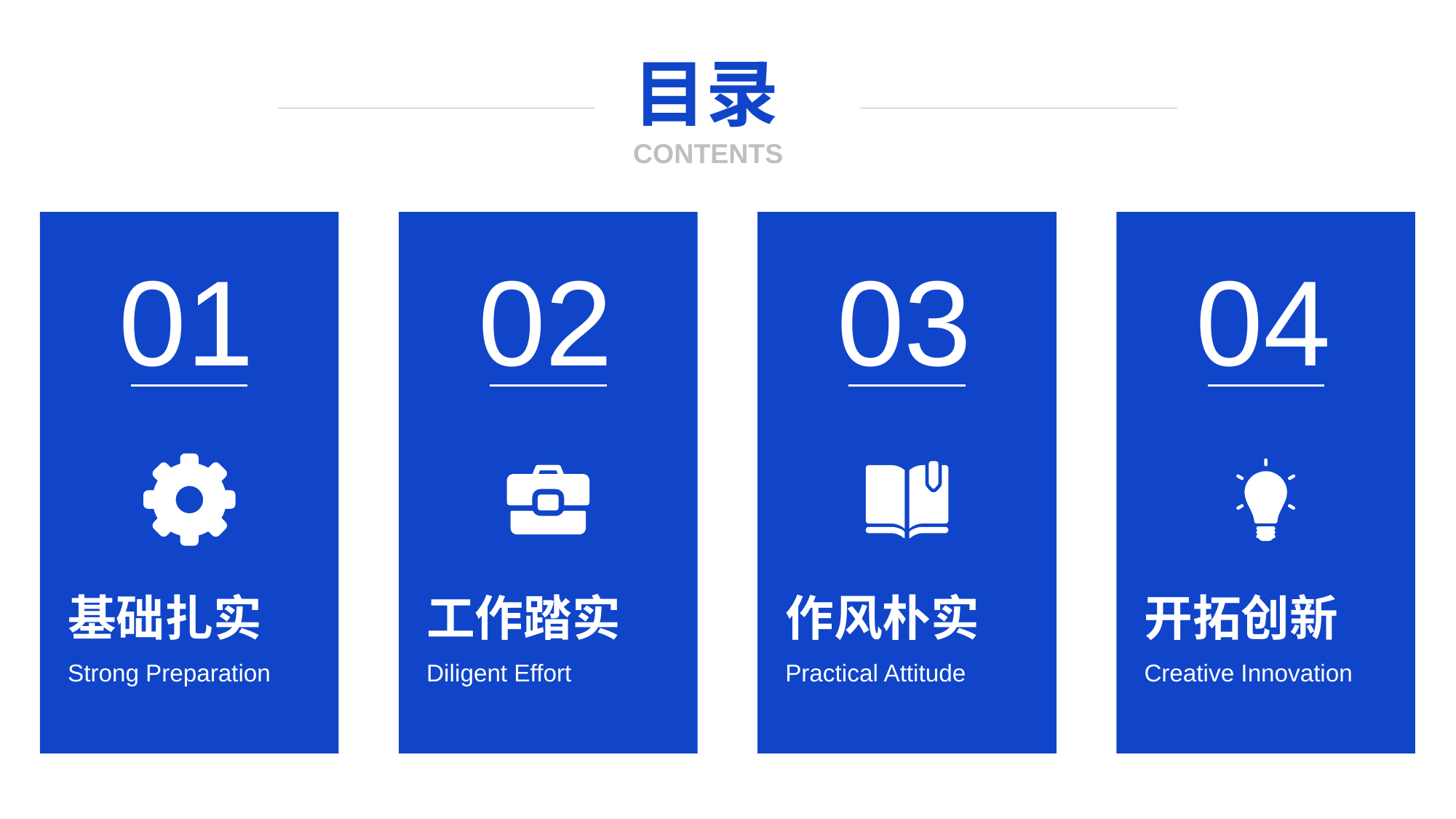

目录
CONTENTS

01
02
03
04

基础扎实
Strong Preparation
工作踏实
Diligent Effort
作风朴实
Practical Attitude
开拓创新
Creative Innovation
合作QQ： 243001978